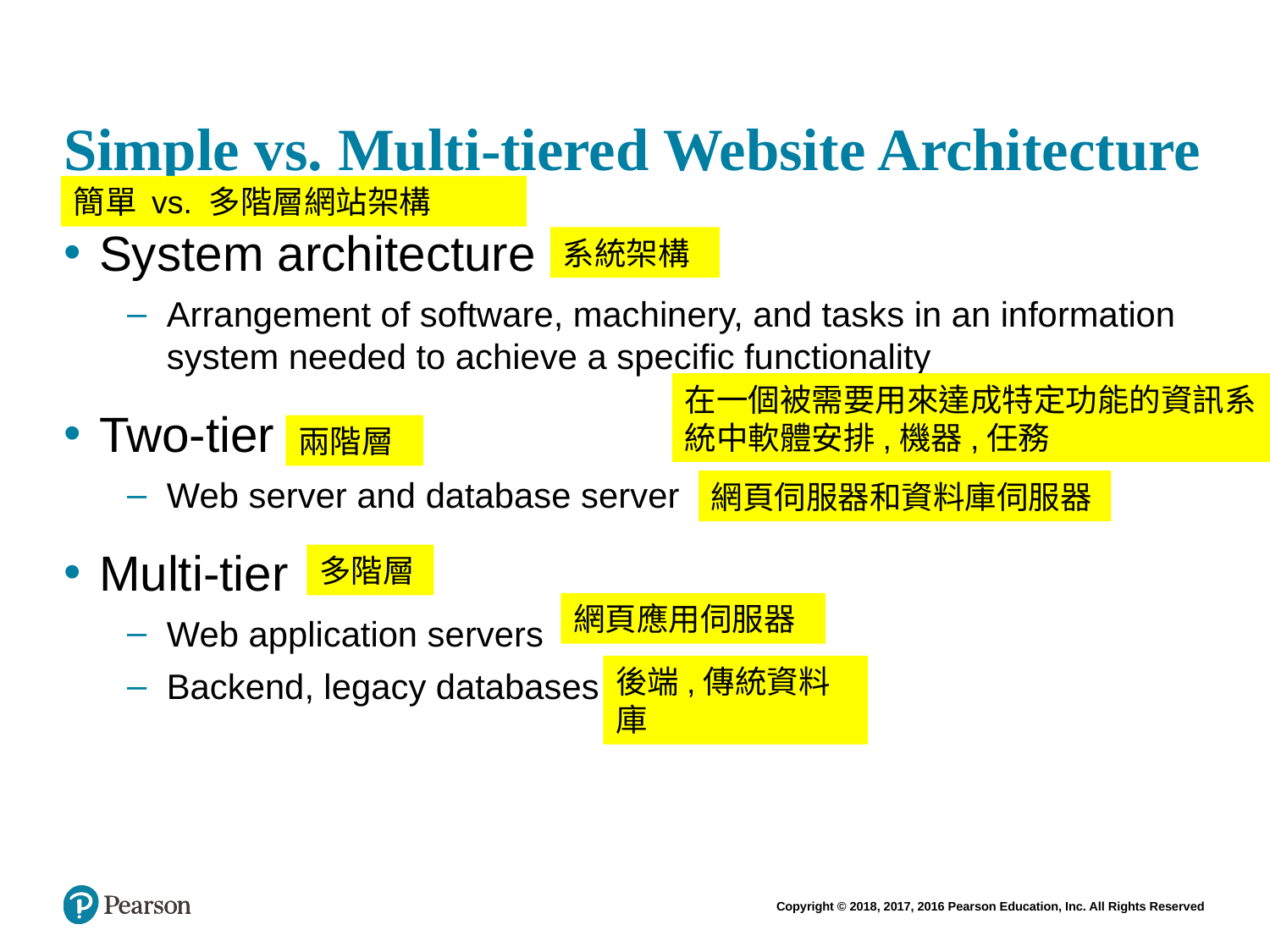

# Simple vs. Multi-tiered Website Architecture
簡單 vs. 多階層網站架構
System architecture
Arrangement of software, machinery, and tasks in an information system needed to achieve a specific functionality
Two-tier
Web server and database server
Multi-tier
Web application servers
Backend, legacy databases
系統架構
在一個被需要用來達成特定功能的資訊系統中軟體安排,機器,任務
兩階層
網頁伺服器和資料庫伺服器
多階層
網頁應用伺服器
後端,傳統資料庫